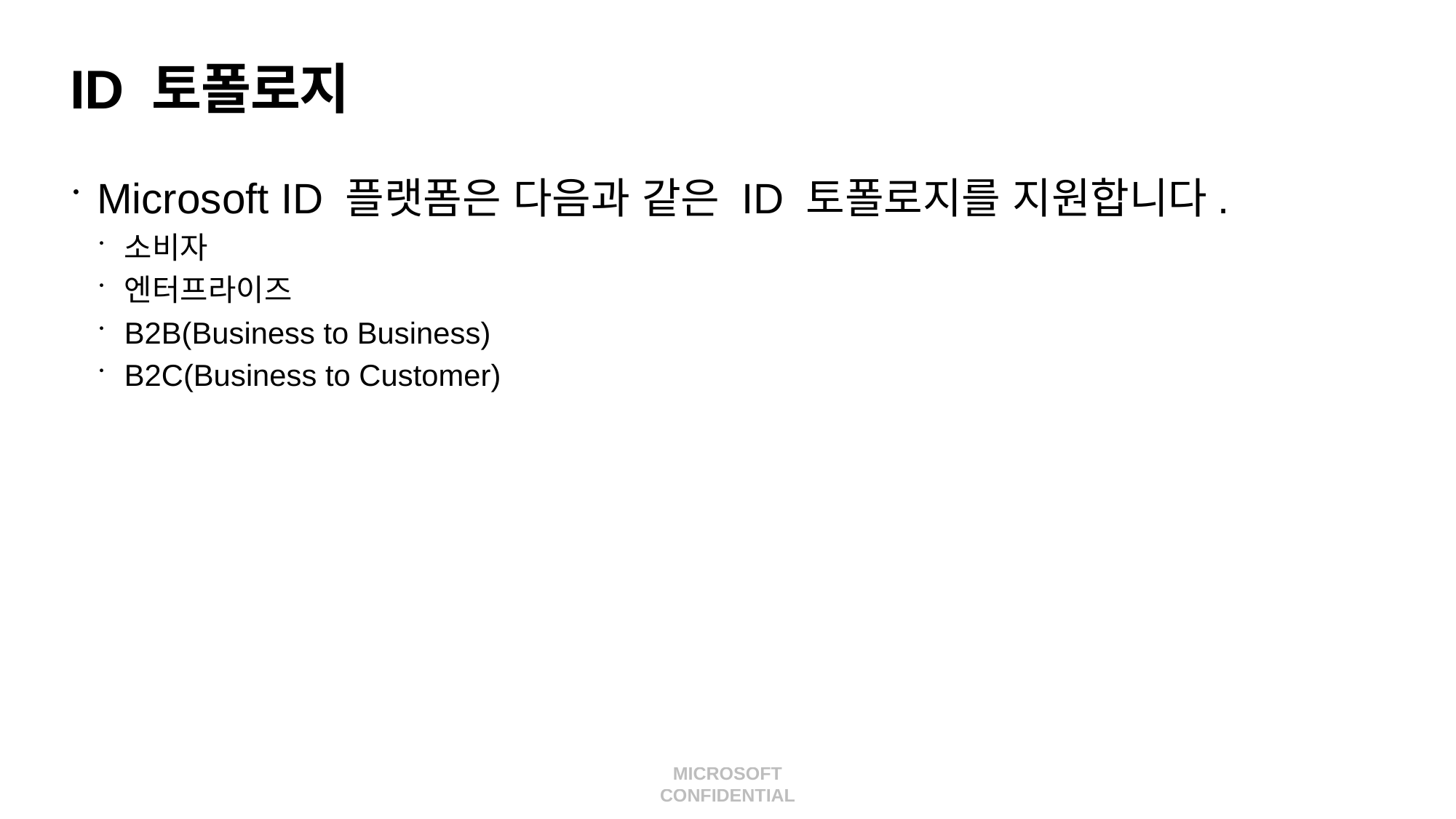

# ID 토폴로지
Microsoft ID 플랫폼은 다음과 같은 ID 토폴로지를 지원합니다.
소비자
엔터프라이즈
B2B(Business to Business)
B2C(Business to Customer)